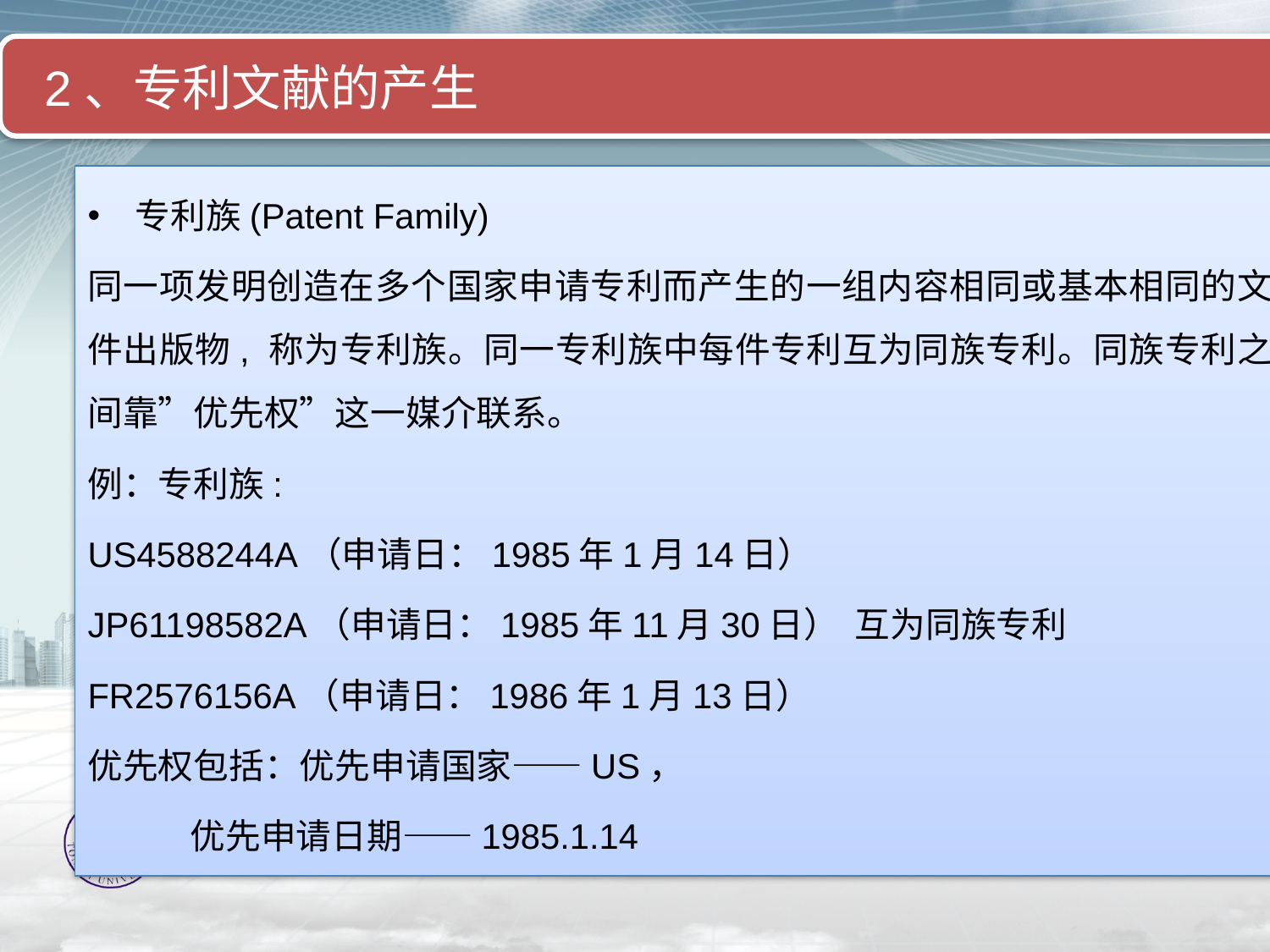

2、专利文献的产生
专利族(Patent Family)
同一项发明创造在多个国家申请专利而产生的一组内容相同或基本相同的文件出版物, 称为专利族。同一专利族中每件专利互为同族专利。同族专利之间靠”优先权”这一媒介联系。
例：专利族:
US4588244A（申请日：1985年1月14日）
JP61198582A（申请日：1985年11月30日）  互为同族专利
FR2576156A（申请日：1986年1月13日）
优先权包括：优先申请国家——US，
            优先申请日期——1985.1.14